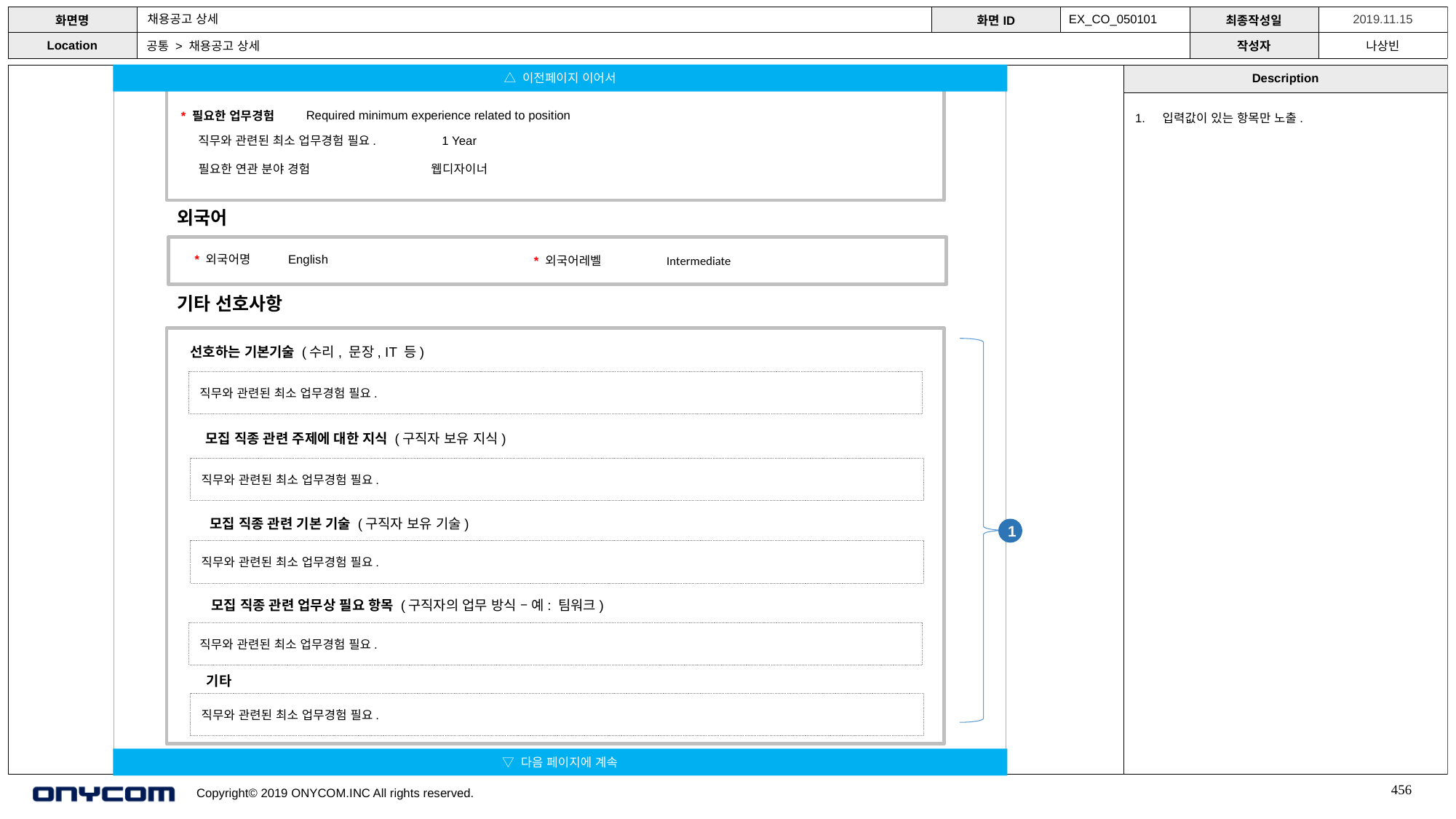

채용공고 상세
EX_CO_050101
공통 > 채용공고 상세
△ 이전페이지 이어서

Required minimum experience related to position
* 필요한 업무경험
입력값이 있는 항목만 노출.
직무와 관련된 최소 업무경험 필요.                   1 Year
필요한 연관 분야 경험                                   웹디자이너
외국어

* 외국어명          English
* 외국어레벨                  Intermediate
기타 선호사항

선호하는 기본기술 (수리, 문장, IT 등)

직무와 관련된 최소 업무경험 필요.
모집 직종 관련 주제에 대한 지식 (구직자 보유 지식)
직무와 관련된 최소 업무경험 필요.
모집 직종 관련 기본 기술 (구직자 보유 기술)
1
직무와 관련된 최소 업무경험 필요.
모집 직종 관련 업무상 필요 항목 (구직자의 업무 방식 – 예: 팀워크)
직무와 관련된 최소 업무경험 필요.
기타
직무와 관련된 최소 업무경험 필요.
▽ 다음 페이지에 계속
456